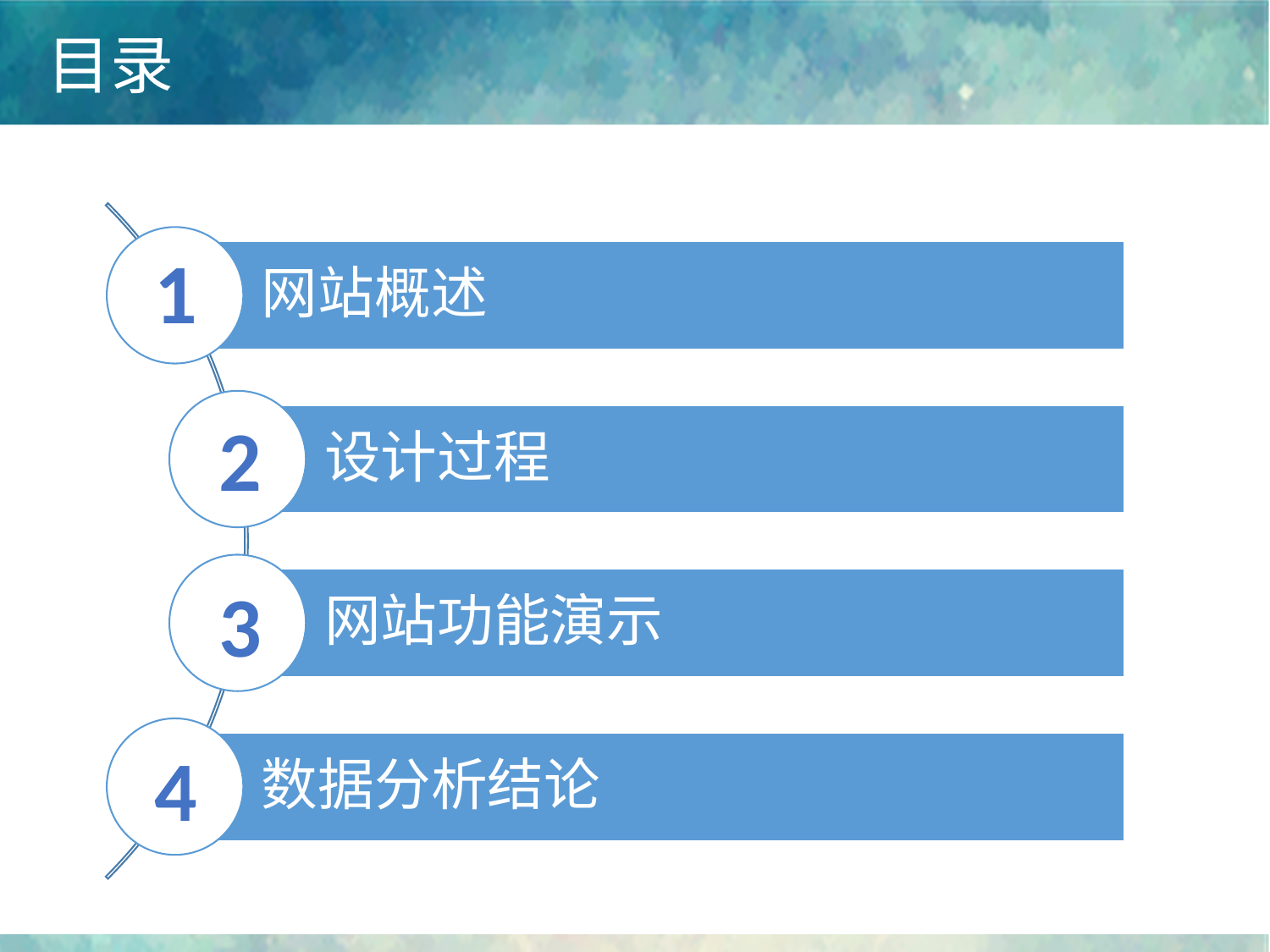

目录
网站概述
设计过程
网站功能演示
数据分析结论
1
2
3
4